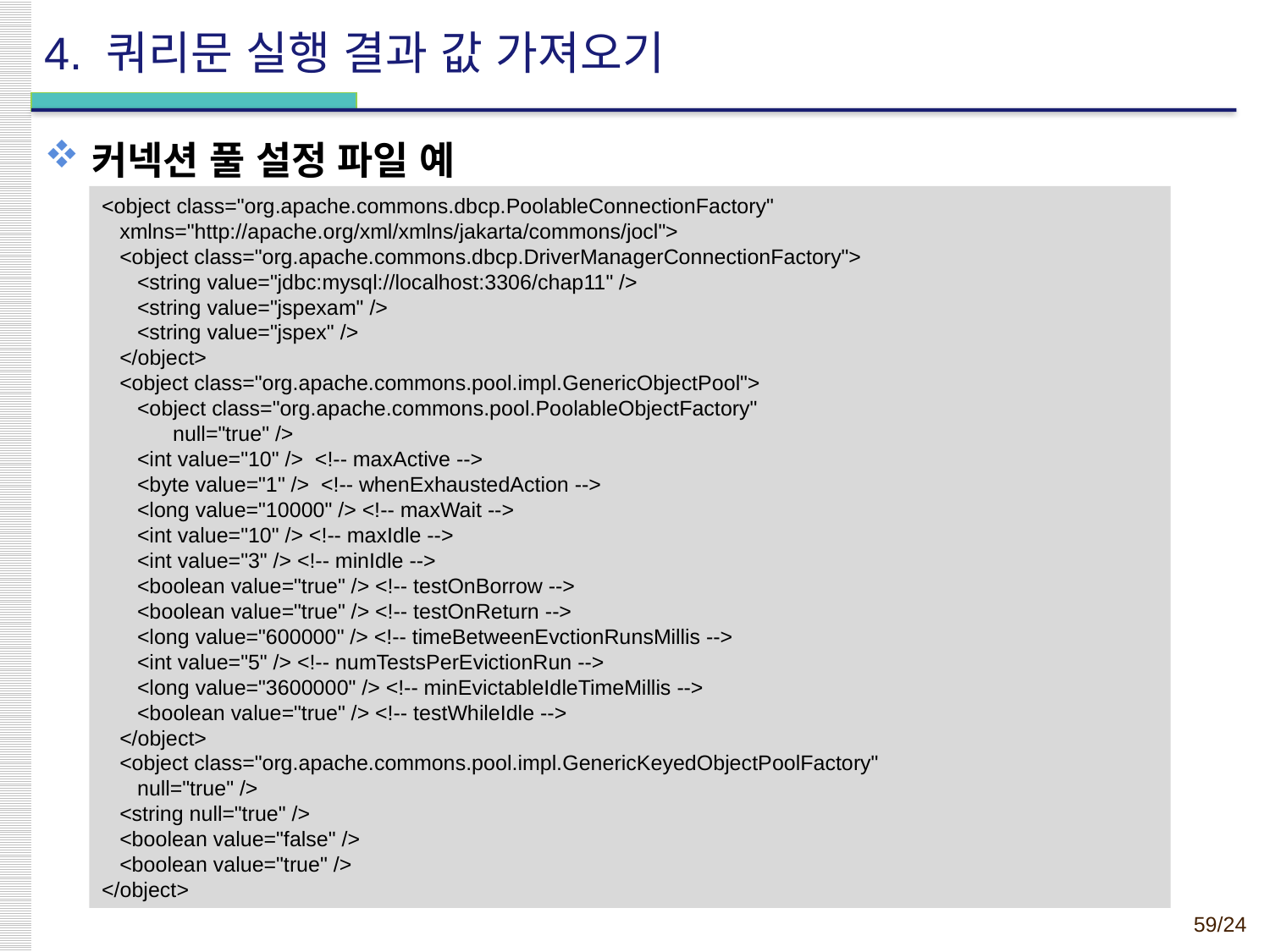

# 4. 쿼리문 실행 결과 값 가져오기
커넥션 풀 설정 파일 예
<object class="org.apache.commons.dbcp.PoolableConnectionFactory"
   xmlns="http://apache.org/xml/xmlns/jakarta/commons/jocl">
   <object class="org.apache.commons.dbcp.DriverManagerConnectionFactory">
      <string value="jdbc:mysql://localhost:3306/chap11" />
      <string value="jspexam" />
      <string value="jspex" />
   </object>
   <object class="org.apache.commons.pool.impl.GenericObjectPool">
      <object class="org.apache.commons.pool.PoolableObjectFactory"
            null="true" />
      <int value="10" />  <!-- maxActive -->
      <byte value="1" />  <!-- whenExhaustedAction -->
      <long value="10000" /> <!-- maxWait -->
      <int value="10" /> <!-- maxIdle -->
      <int value="3" /> <!-- minIdle -->
      <boolean value="true" /> <!-- testOnBorrow -->
      <boolean value="true" /> <!-- testOnReturn -->
      <long value="600000" /> <!-- timeBetweenEvctionRunsMillis -->
      <int value="5" /> <!-- numTestsPerEvictionRun -->
      <long value="3600000" /> <!-- minEvictableIdleTimeMillis -->
      <boolean value="true" /> <!-- testWhileIdle -->
   </object>
   <object class="org.apache.commons.pool.impl.GenericKeyedObjectPoolFactory"
      null="true" />
   <string null="true" />
   <boolean value="false" />
   <boolean value="true" />
</object>
59
JSP 2.0 Programming